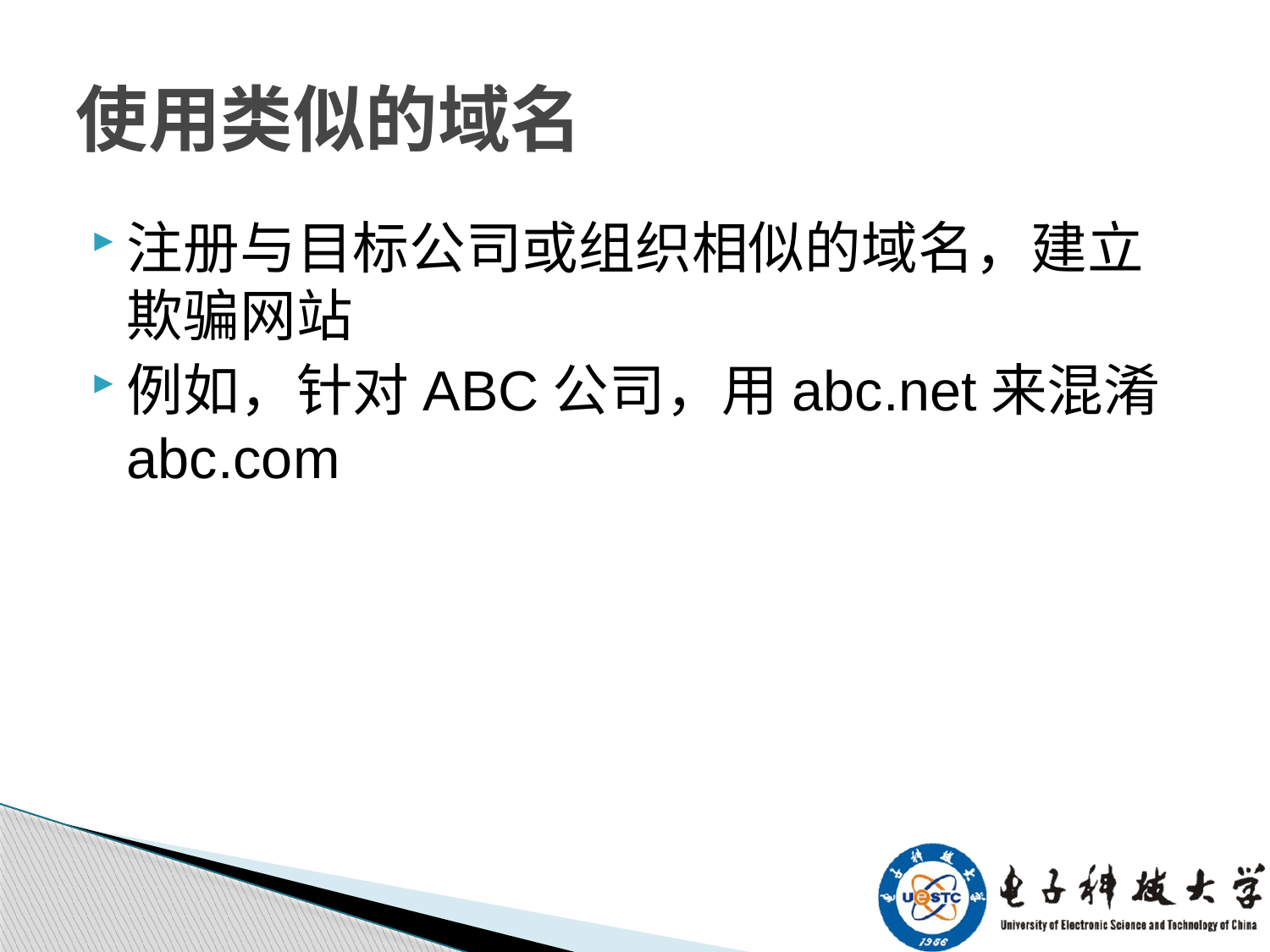

# 使用类似的域名
注册与目标公司或组织相似的域名，建立欺骗网站
例如，针对ABC公司，用abc.net来混淆abc.com
267